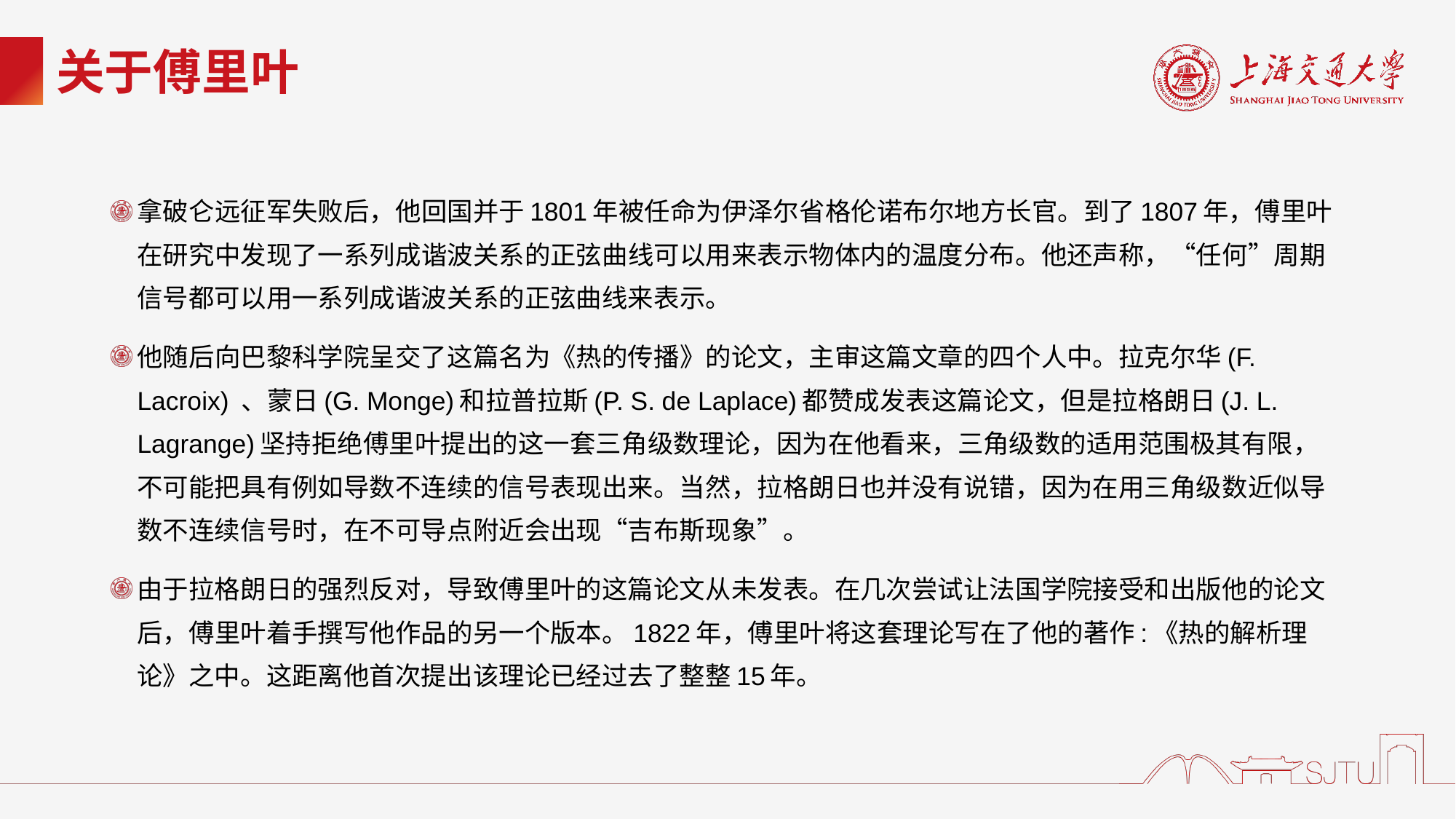

# 关于傅里叶
拿破仑远征军失败后，他回国并于1801年被任命为伊泽尔省格伦诺布尔地方长官。到了1807年，傅里叶在研究中发现了一系列成谐波关系的正弦曲线可以用来表示物体内的温度分布。他还声称，“任何”周期信号都可以用一系列成谐波关系的正弦曲线来表示。
他随后向巴黎科学院呈交了这篇名为《热的传播》的论文，主审这篇文章的四个人中。拉克尔华(F. Lacroix) 、蒙日(G. Monge)和拉普拉斯(P. S. de Laplace)都赞成发表这篇论文，但是拉格朗日(J. L. Lagrange)坚持拒绝傅里叶提出的这一套三角级数理论，因为在他看来，三角级数的适用范围极其有限，不可能把具有例如导数不连续的信号表现出来。当然，拉格朗日也并没有说错，因为在用三角级数近似导数不连续信号时，在不可导点附近会出现“吉布斯现象”。
由于拉格朗日的强烈反对，导致傅里叶的这篇论文从未发表。在几次尝试让法国学院接受和出版他的论文后，傅里叶着手撰写他作品的另一个版本。1822年，傅里叶将这套理论写在了他的著作:《热的解析理论》之中。这距离他首次提出该理论已经过去了整整15年。